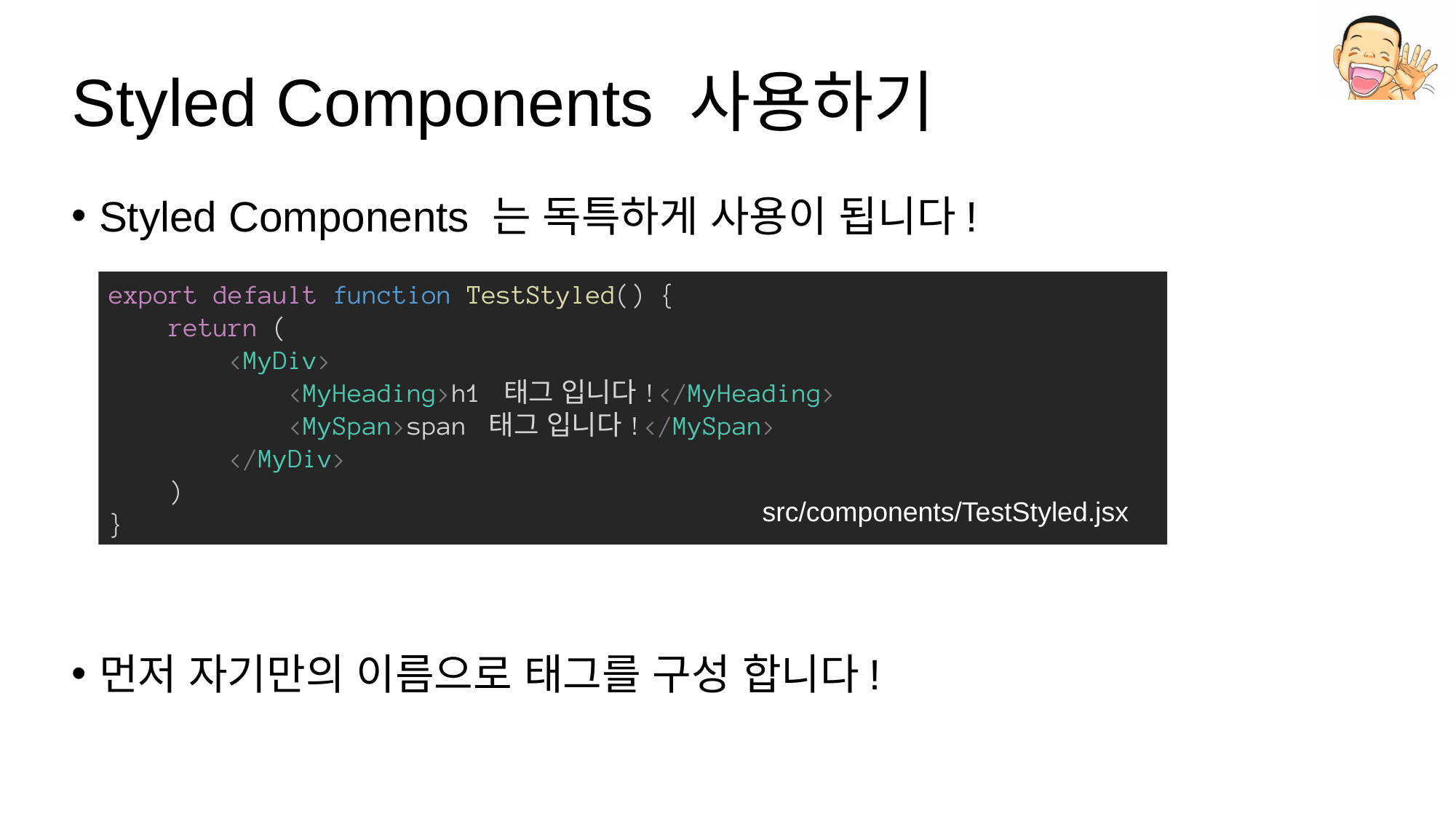

# Styled Components 사용하기
Styled Components 는 독특하게 사용이 됩니다!

먼저 자기만의 이름으로 태그를 구성 합니다!
export default function TestStyled() {
    return (
        <MyDiv>
            <MyHeading>h1 태그 입니다!</MyHeading>
            <MySpan>span 태그 입니다!</MySpan>
        </MyDiv>
    )
}
src/components/TestStyled.jsx